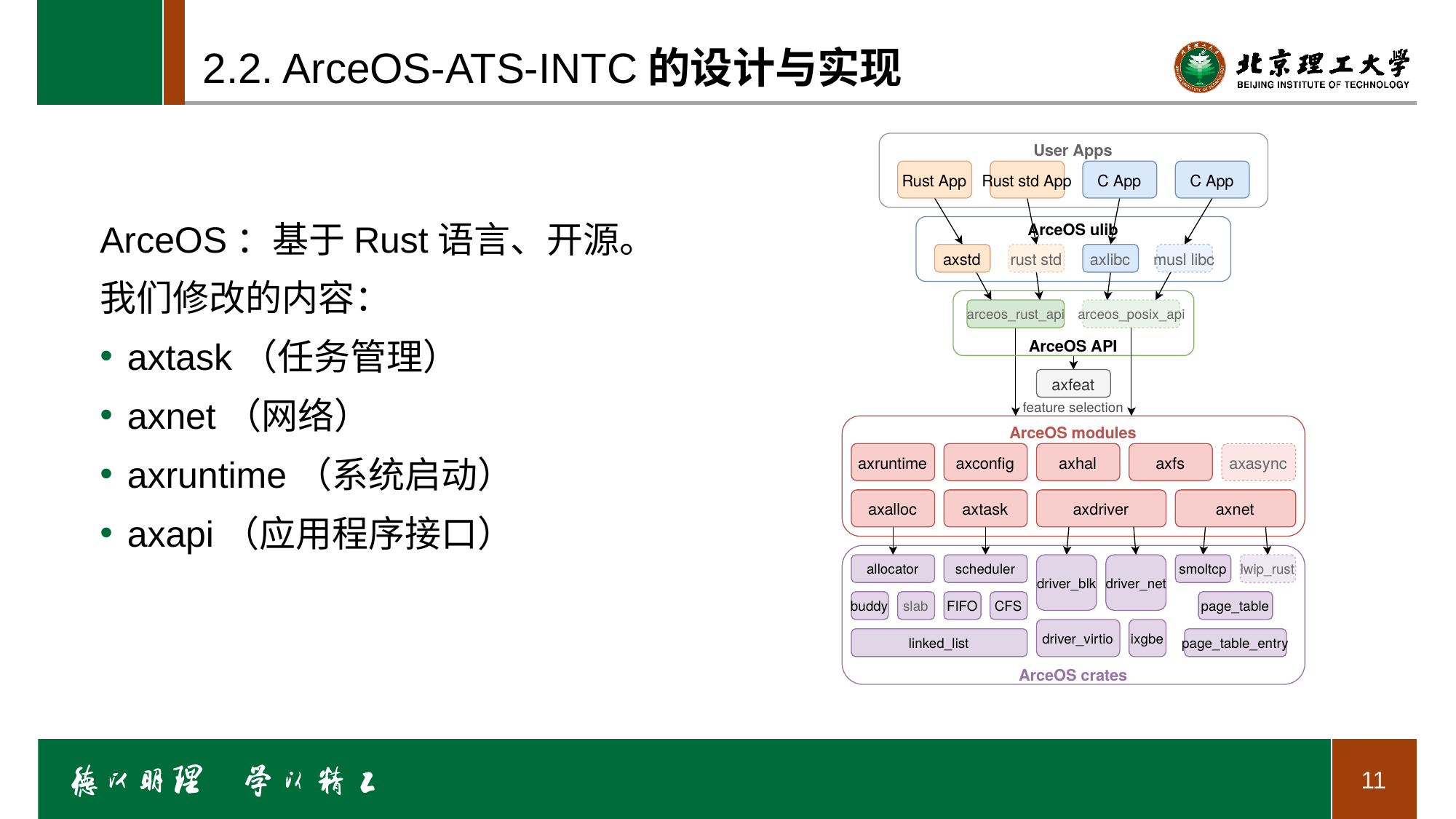

# 2.2. ArceOS-ATS-INTC的设计与实现

User Apps

Rust App
Rust std App
C App
C App

ArceOS ulib

axstd
rust std
axlibc
musl libc

arceos_rust_api
arceos_posix_api

ArceOS API

axfeat

feature selection

ArceOS modules

axruntime
axconfig
axhal
axfs
axasync

axalloc
axtask
axdriver
axnet

allocator
scheduler
smoltcp
lwip_rust
driver_blk
driver_net

buddy
slab
FIFO
CFS
page_table

driver_virtio
ixgbe

linked_list
page_table_entry
ArceOS crates
ArceOS：基于Rust语言、开源。
我们修改的内容：
axtask（任务管理）
axnet（网络）
axruntime（系统启动）
axapi（应用程序接口）